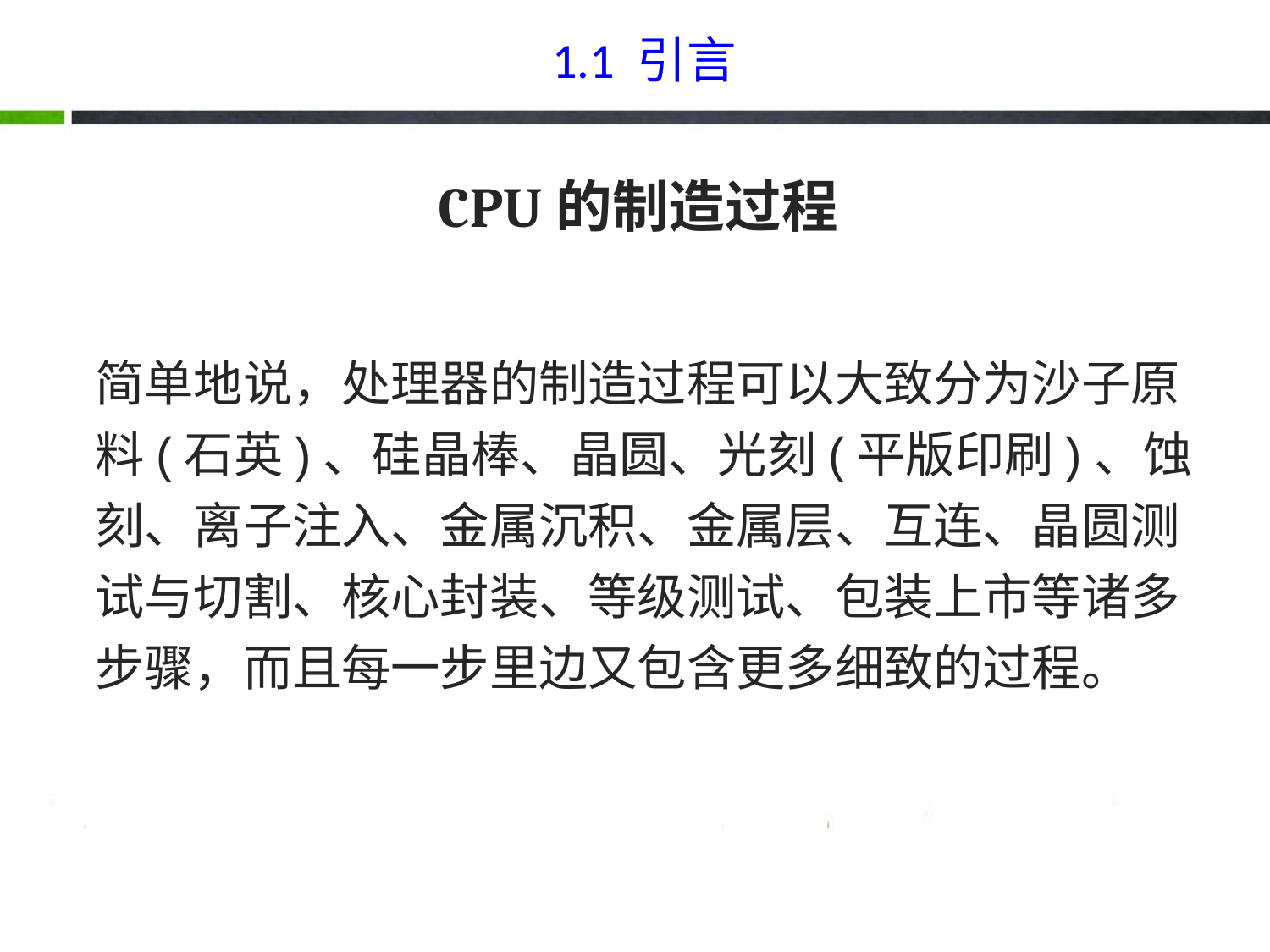

1.1 引言
CPU的制造过程
简单地说，处理器的制造过程可以大致分为沙子原料(石英)、硅晶棒、晶圆、光刻(平版印刷)、蚀刻、离子注入、金属沉积、金属层、互连、晶圆测试与切割、核心封装、等级测试、包装上市等诸多步骤，而且每一步里边又包含更多细致的过程。